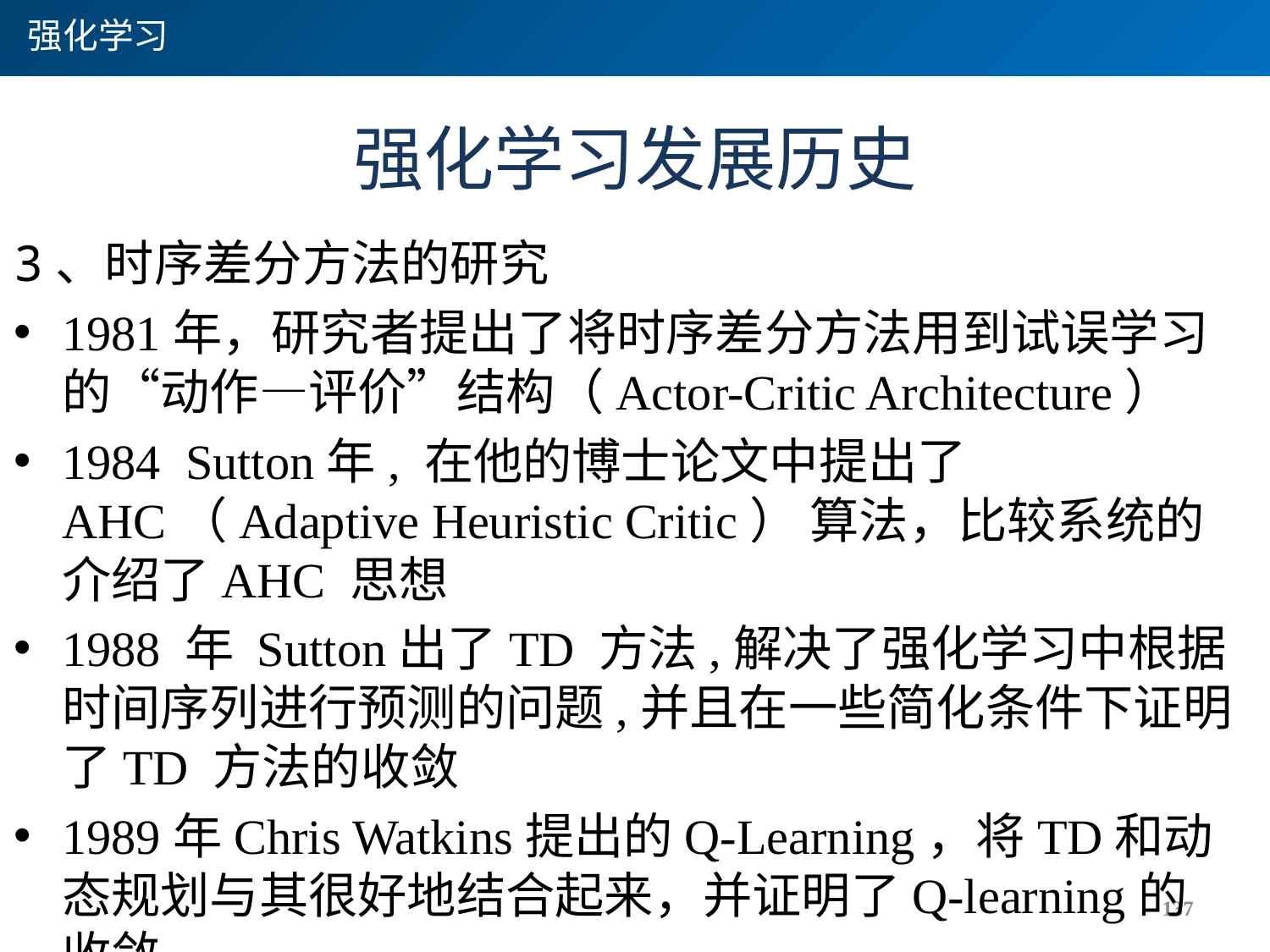

强化学习

# 强化学习发展历史
3、时序差分方法的研究
1981年，研究者提出了将时序差分方法用到试误学习的“动作—评价”结构（Actor-Critic Architecture）
1984  Sutton年, 在他的博士论文中提出了AHC（Adaptive Heuristic Critic） 算法，比较系统的介绍了AHC 思想
1988 年 Sutton出了TD 方法,解决了强化学习中根据时间序列进行预测的问题,并且在一些简化条件下证明了TD 方法的收敛
1989年Chris Watkins提出的Q-Learning，将TD和动态规划与其很好地结合起来，并证明了Q-learning的收敛
137